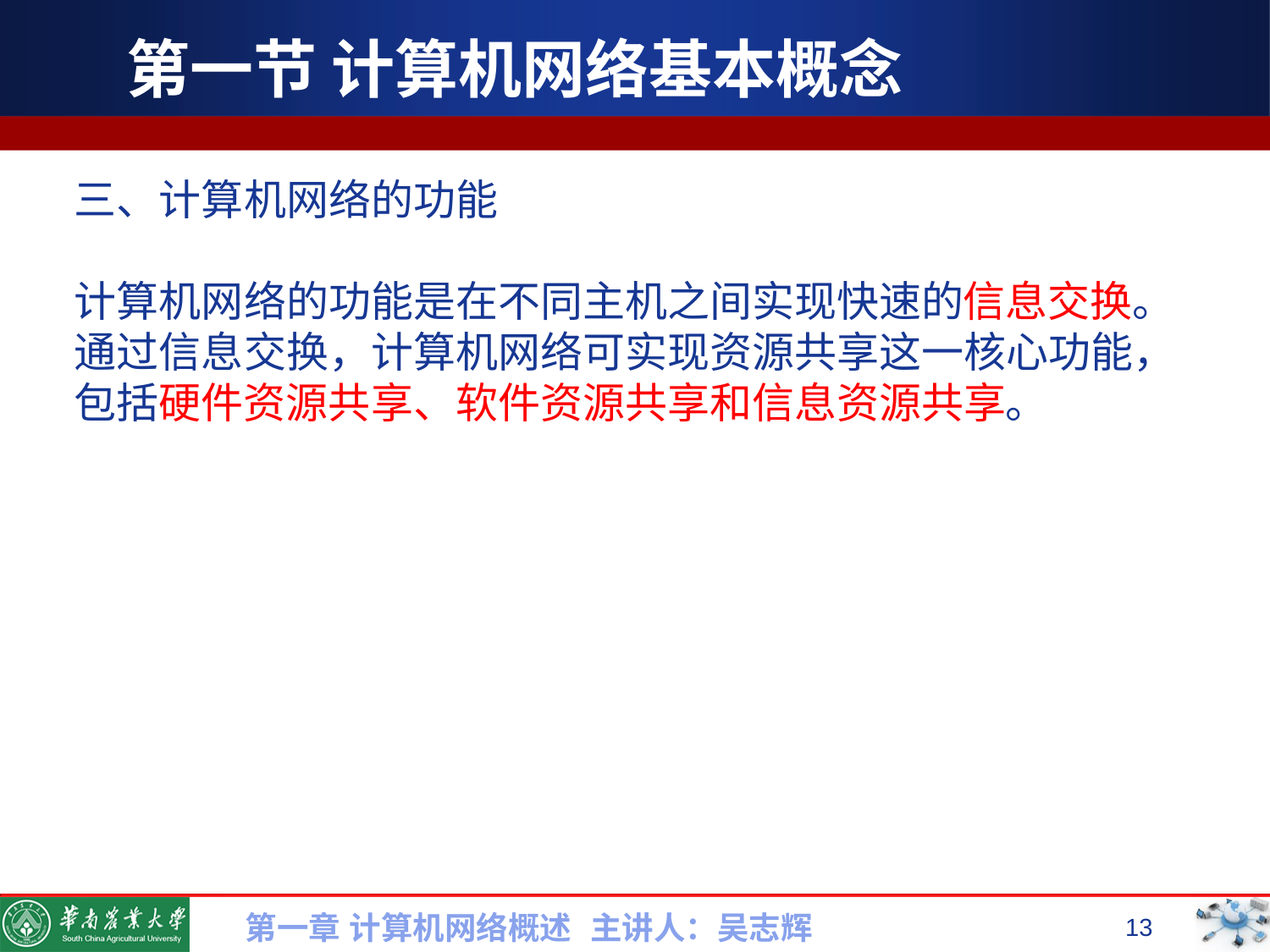

# 第一节 计算机网络基本概念
三、计算机网络的功能

计算机网络的功能是在不同主机之间实现快速的信息交换。通过信息交换，计算机网络可实现资源共享这一核心功能，包括硬件资源共享、软件资源共享和信息资源共享。

第一章 计算机网络概述  主讲人：吴志辉
13